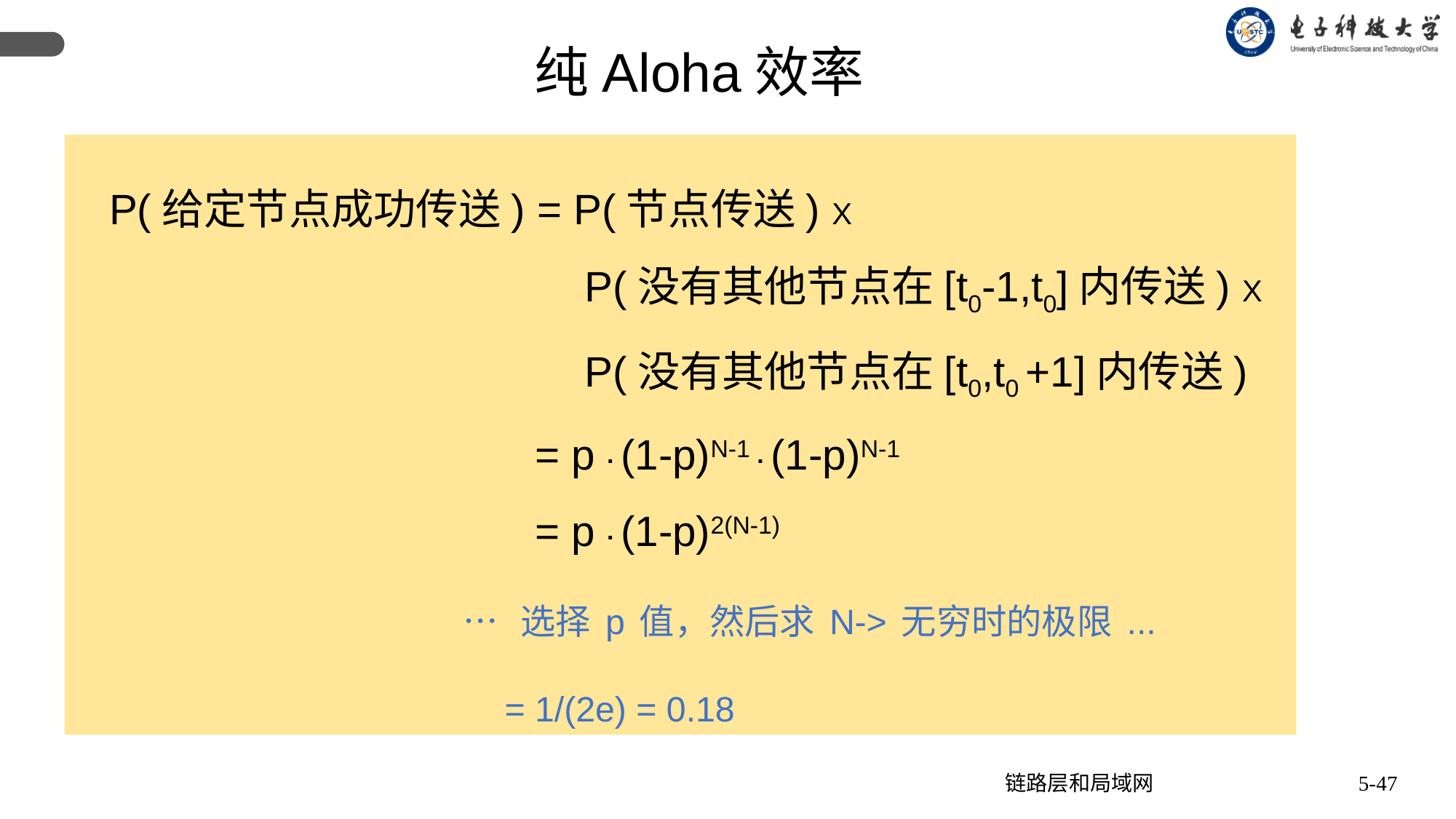

纯Aloha效率

P(给定节点成功传送) = P(节点传送) X
        				 P(没有其他节点在[t0-1,t0]内传送) X
        				 P(没有其他节点在[t0,t0 +1]内传送)
        			      = p . (1-p)N-1 . (1-p)N-1
            			      = p . (1-p)2(N-1)

 … 选择p值，然后求N->无穷时的极限...
     = 1/(2e) = 0.18
链路层和局域网
5-47